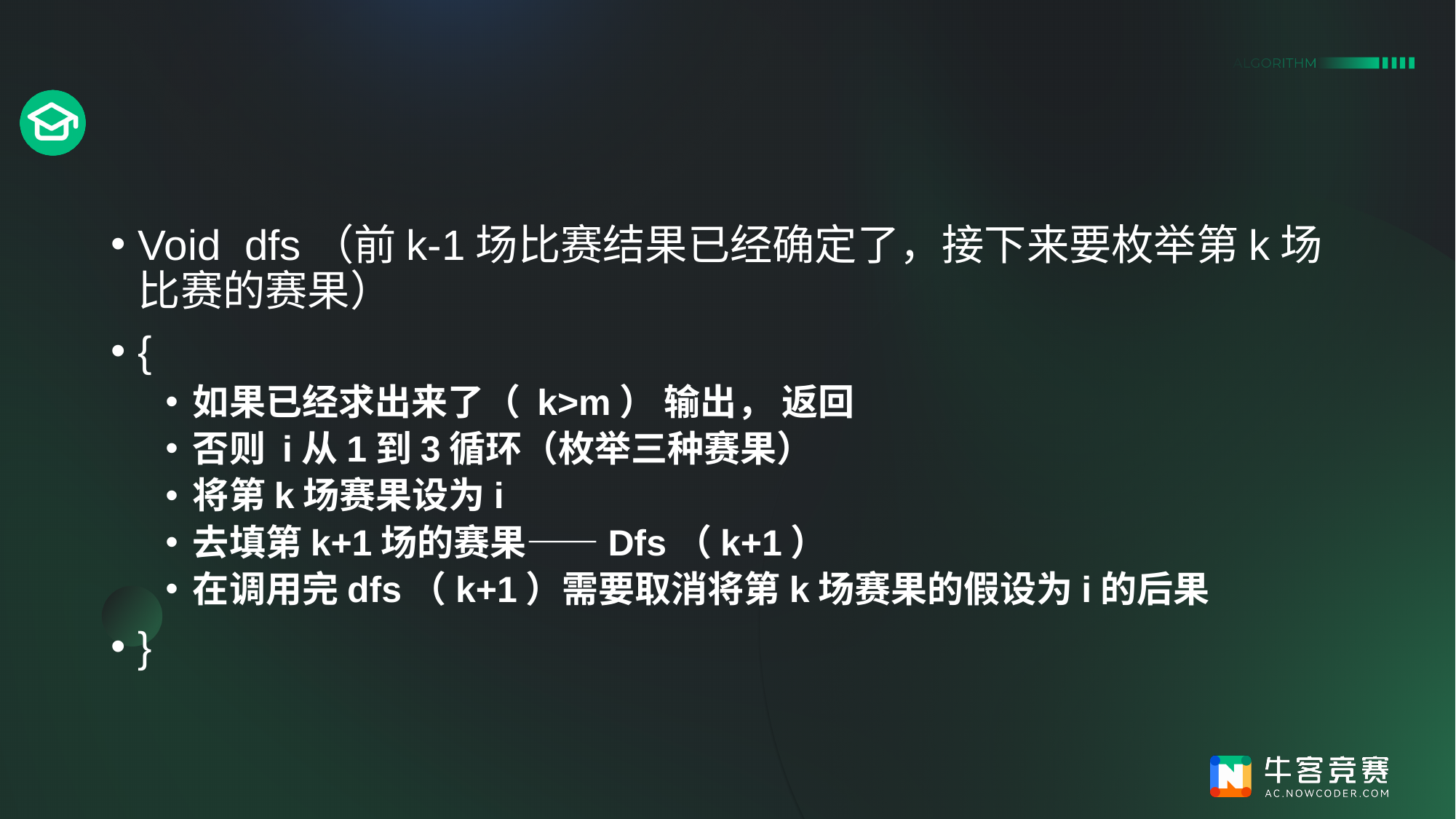

#
Void  dfs（前k-1场比赛结果已经确定了，接下来要枚举第k场比赛的赛果）
{
如果已经求出来了（ k>m） 输出， 返回
否则 i从1到3循环（枚举三种赛果）
将第k场赛果设为i
去填第k+1场的赛果——Dfs（k+1）
在调用完dfs（k+1）需要取消将第k场赛果的假设为i的后果
}